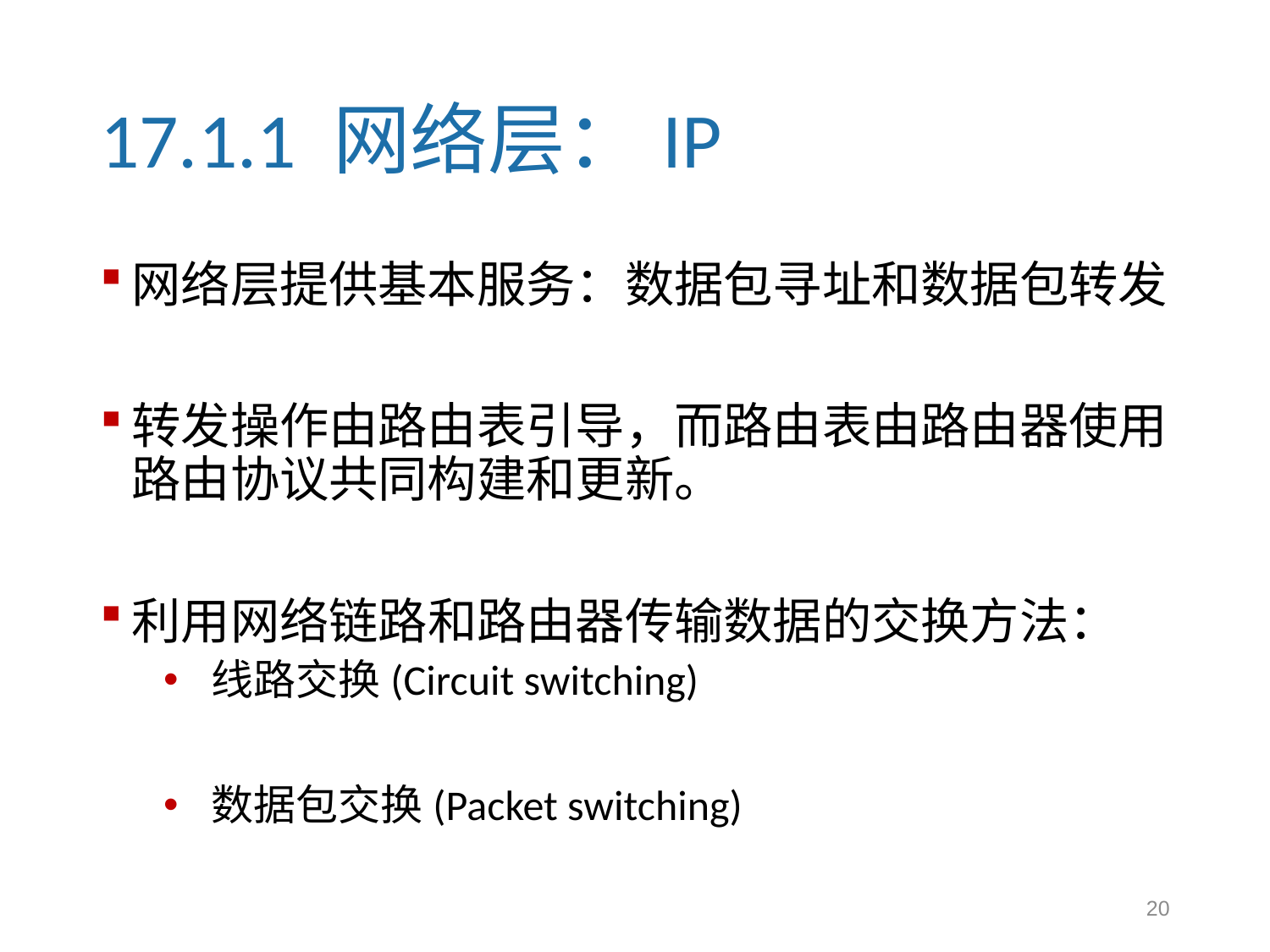

# 17.1.1 网络层：IP
网络层提供基本服务：数据包寻址和数据包转发

转发操作由路由表引导，而路由表由路由器使用路由协议共同构建和更新。

利用网络链路和路由器传输数据的交换方法：
线路交换(Circuit switching)

数据包交换(Packet switching)
20